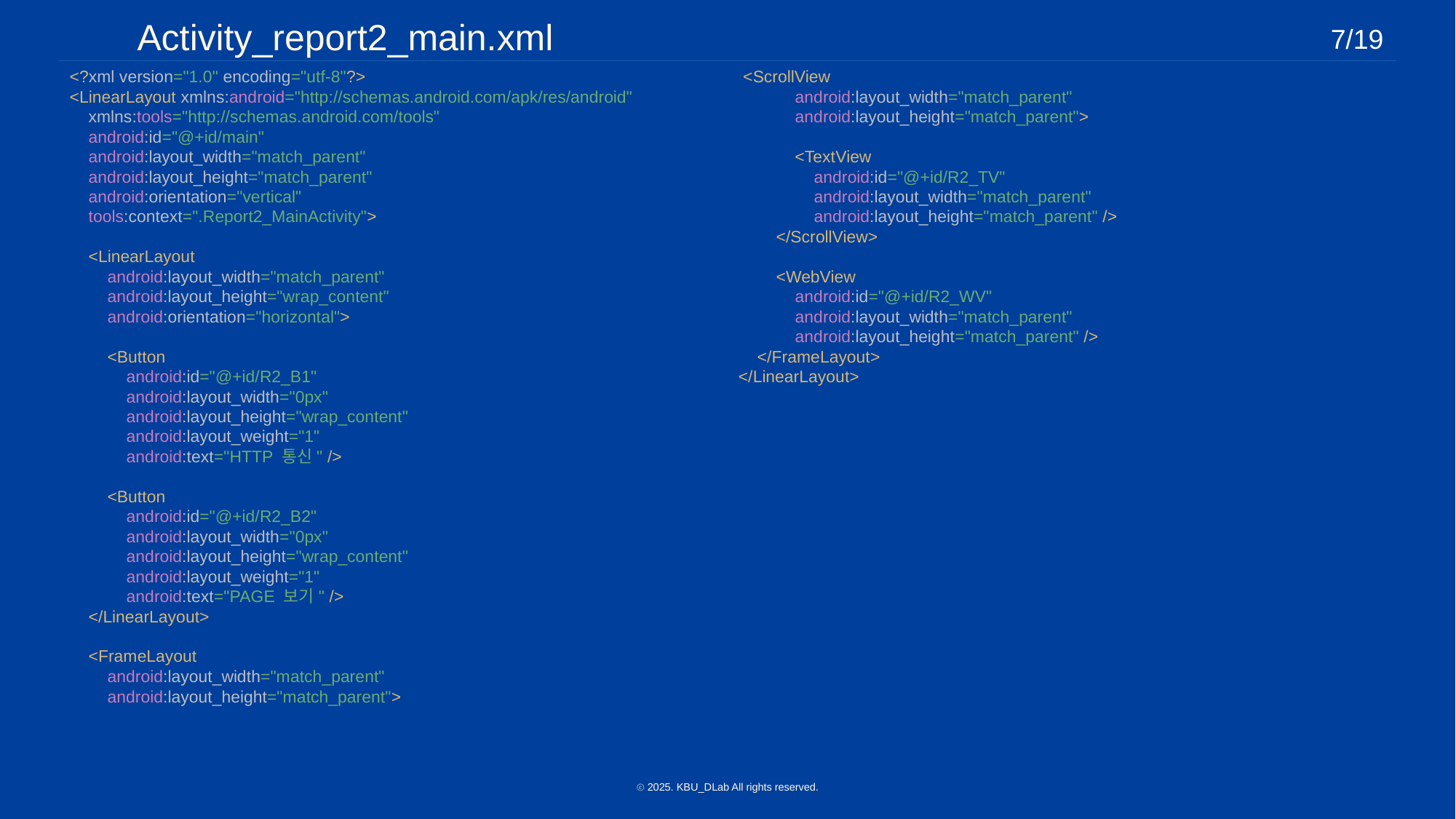

Activity_report2_main.xml
7/19
 <ScrollView
            android:layout_width="match_parent"
            android:layout_height="match_parent">
            <TextView
                android:id="@+id/R2_TV"
                android:layout_width="match_parent"
                android:layout_height="match_parent" />
        </ScrollView>
        <WebView
            android:id="@+id/R2_WV"
            android:layout_width="match_parent"
            android:layout_height="match_parent" />
    </FrameLayout>
</LinearLayout>
<?xml version="1.0" encoding="utf-8"?>
<LinearLayout xmlns:android="http://schemas.android.com/apk/res/android"
    xmlns:tools="http://schemas.android.com/tools"
    android:id="@+id/main"
    android:layout_width="match_parent"
    android:layout_height="match_parent"
    android:orientation="vertical"
    tools:context=".Report2_MainActivity">
    <LinearLayout
        android:layout_width="match_parent"
        android:layout_height="wrap_content"
        android:orientation="horizontal">
        <Button
            android:id="@+id/R2_B1"
            android:layout_width="0px"
            android:layout_height="wrap_content"
            android:layout_weight="1"
            android:text="HTTP 통신" />
        <Button
            android:id="@+id/R2_B2"
            android:layout_width="0px"
            android:layout_height="wrap_content"
            android:layout_weight="1"
            android:text="PAGE 보기" />
    </LinearLayout>
    <FrameLayout
        android:layout_width="match_parent"
        android:layout_height="match_parent">